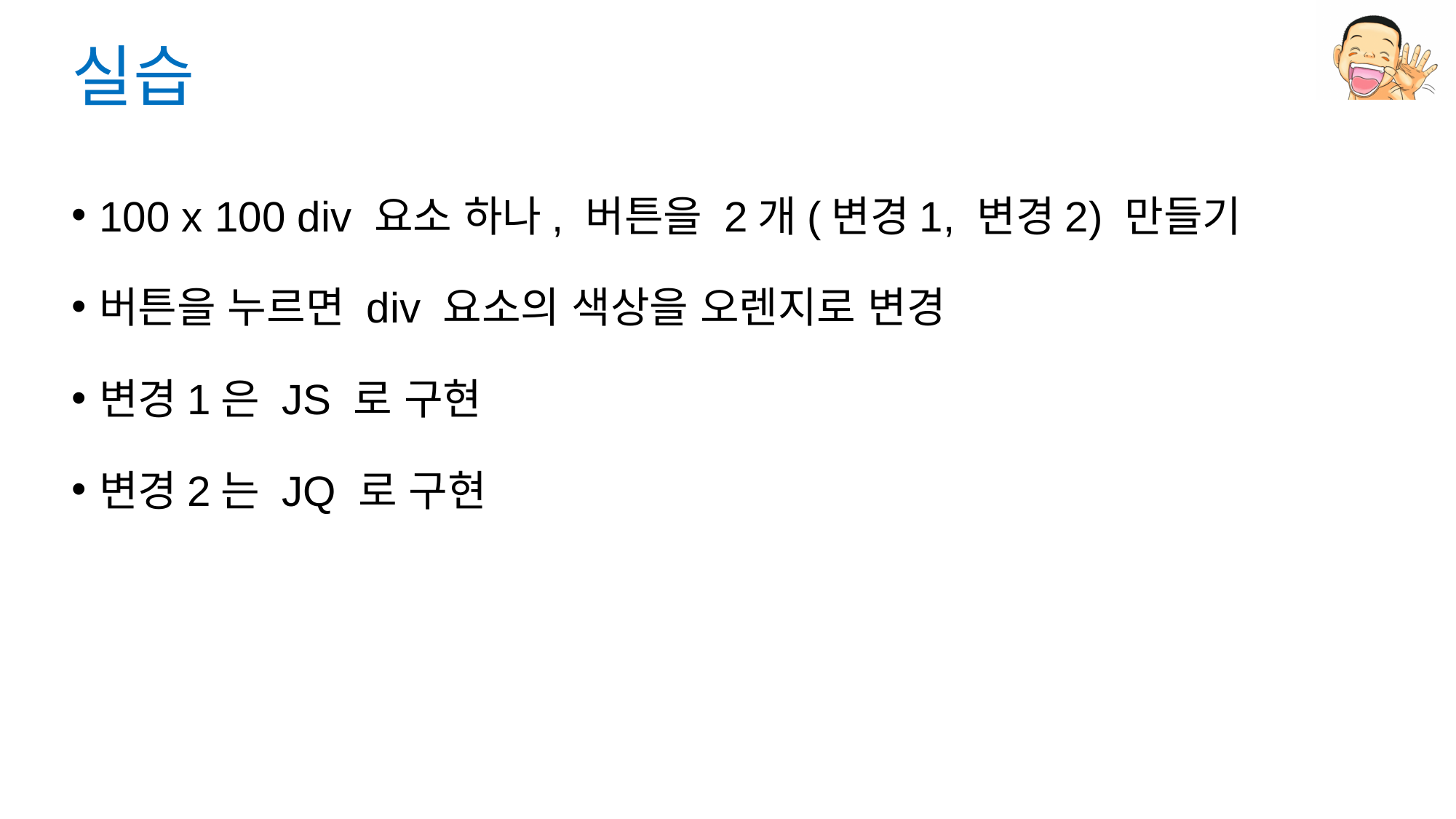

# 실습
100 x 100 div 요소 하나, 버튼을 2개(변경1, 변경2) 만들기
버튼을 누르면 div 요소의 색상을 오렌지로 변경
변경1은 JS 로 구현
변경2는 JQ 로 구현